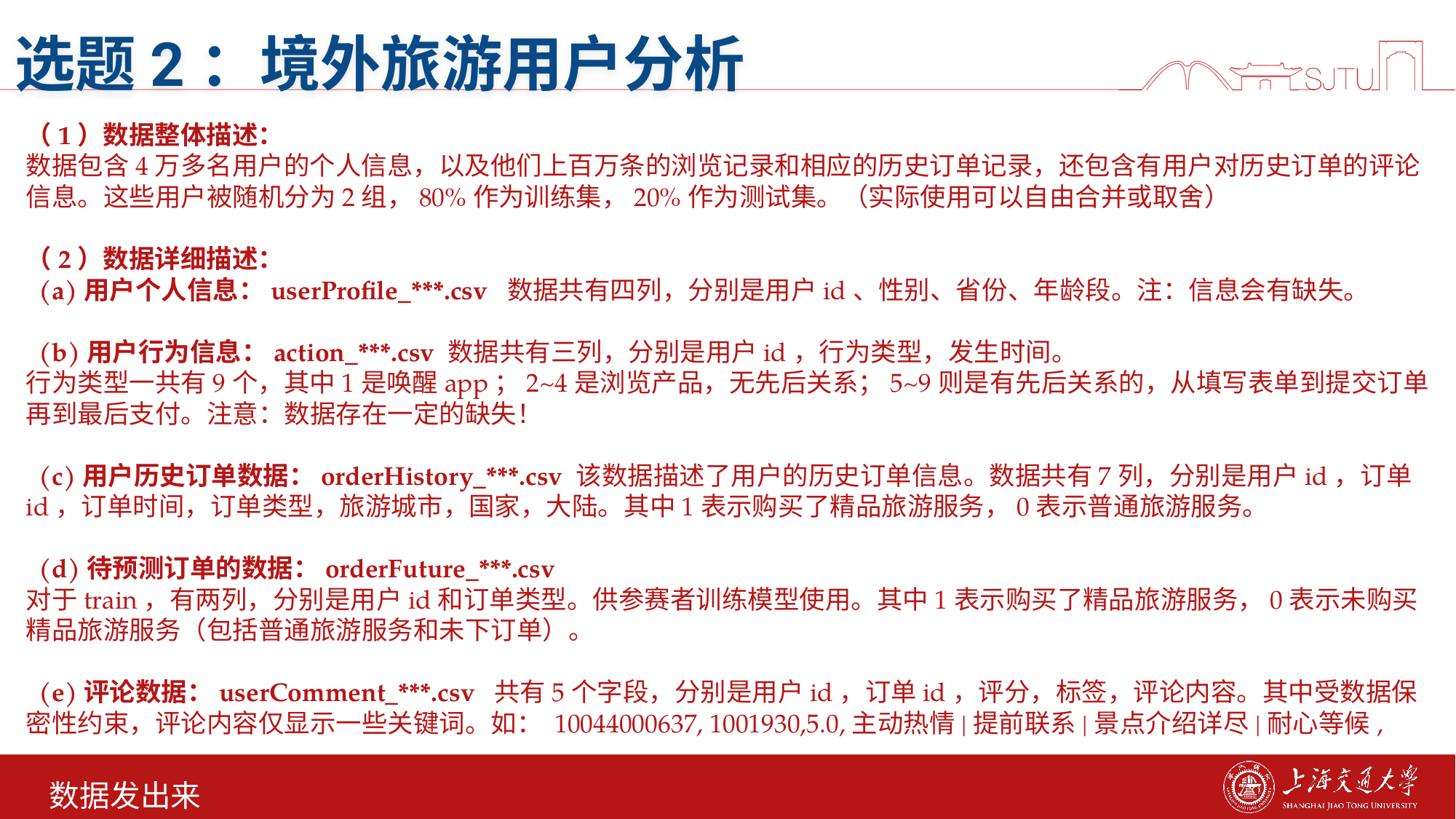

# 选题2：境外旅游用户分析
（1）数据整体描述：
数据包含4万多名用户的个人信息，以及他们上百万条的浏览记录和相应的历史订单记录，还包含有用户对历史订单的评论信息。这些用户被随机分为2组，80%作为训练集，20%作为测试集。（实际使用可以自由合并或取舍）

（2）数据详细描述：
  (a)用户个人信息：userProfile_***.csv  数据共有四列，分别是用户id、性别、省份、年龄段。注：信息会有缺失。
  (b)用户行为信息：action_***.csv 数据共有三列，分别是用户id，行为类型，发生时间。
行为类型一共有9个，其中1是唤醒app；2~4是浏览产品，无先后关系；5~9则是有先后关系的，从填写表单到提交订单再到最后支付。注意：数据存在一定的缺失！
  (c)用户历史订单数据：orderHistory_***.csv 该数据描述了用户的历史订单信息。数据共有7列，分别是用户id，订单id，订单时间，订单类型，旅游城市，国家，大陆。其中1表示购买了精品旅游服务，0表示普通旅游服务。
  (d)待预测订单的数据：orderFuture_***.csv
对于train，有两列，分别是用户id和订单类型。供参赛者训练模型使用。其中1表示购买了精品旅游服务，0表示未购买精品旅游服务（包括普通旅游服务和未下订单）。

  (e)评论数据：userComment_***.csv  共有5个字段，分别是用户id，订单id，评分，标签，评论内容。其中受数据保密性约束，评论内容仅显示一些关键词。如： 10044000637, 1001930,5.0,主动热情|提前联系|景点介绍详尽|耐心等候,
数据发出来